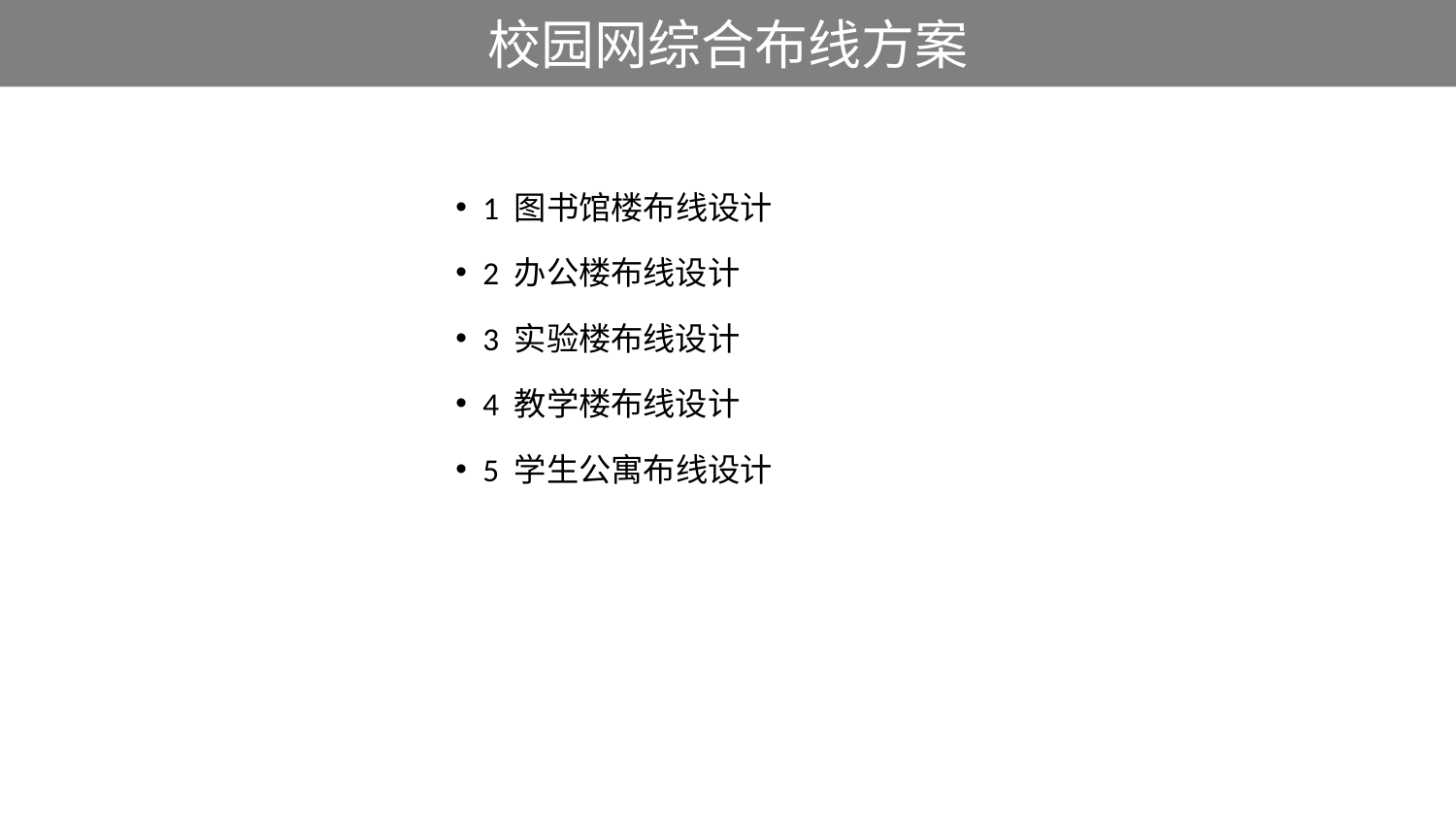

# 校园网综合布线方案
1 图书馆楼布线设计
2 办公楼布线设计
3 实验楼布线设计
4 教学楼布线设计
5 学生公寓布线设计